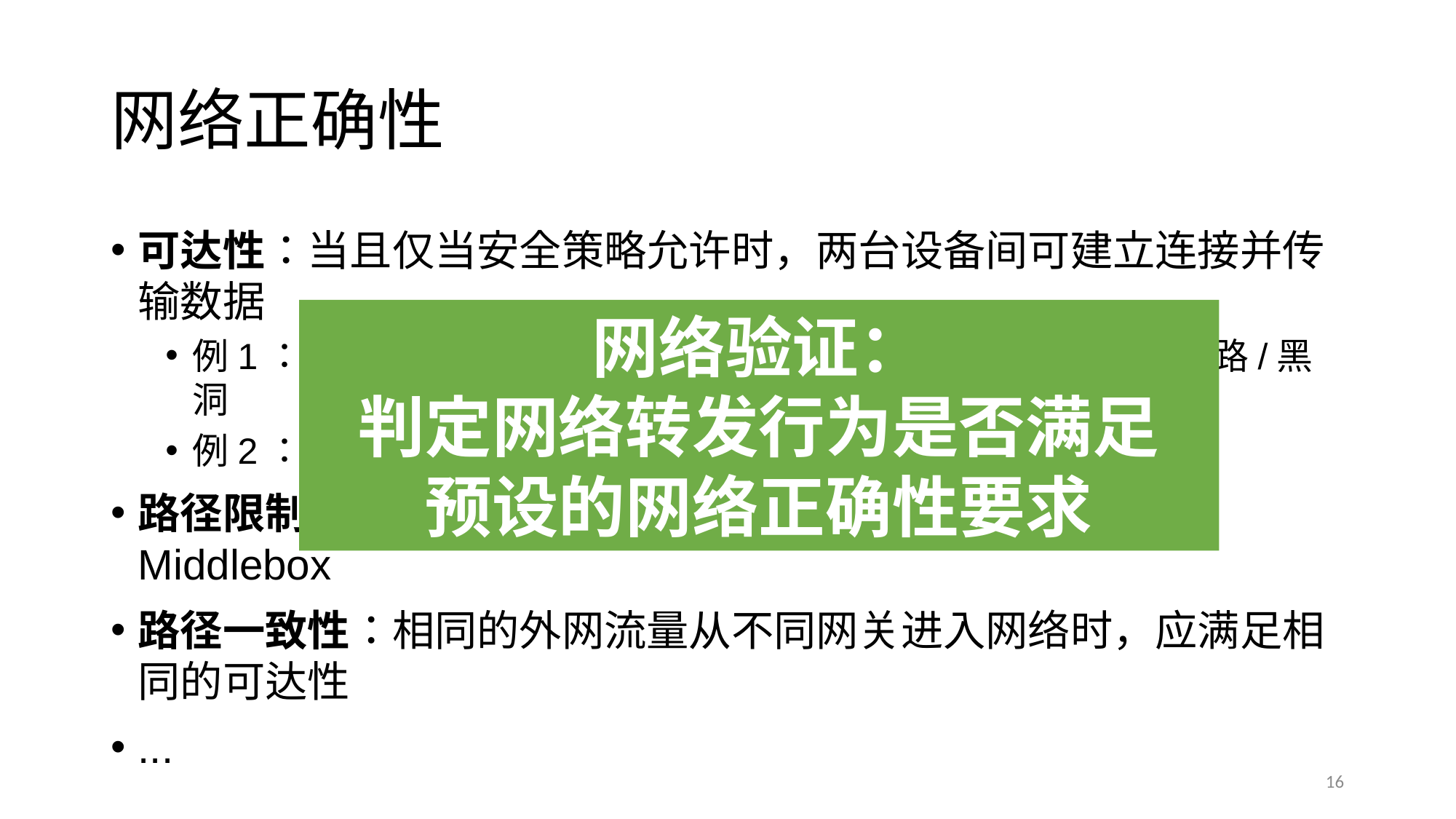

# 网络正确性
可达性：当且仅当安全策略允许时，两台设备间可建立连接并传输数据
例1：安全策略允许下，两台设备间的数据传输不应出现路由环路/黑洞
例2：不同租户间的虚拟内网间不可互联通信
路径限制：两台设备间的路径需要以特定顺序途径一系列Middlebox
路径一致性：相同的外网流量从不同网关进入网络时，应满足相同的可达性
...

网络验证：
判定网络转发行为是否满足
预设的网络正确性要求
16